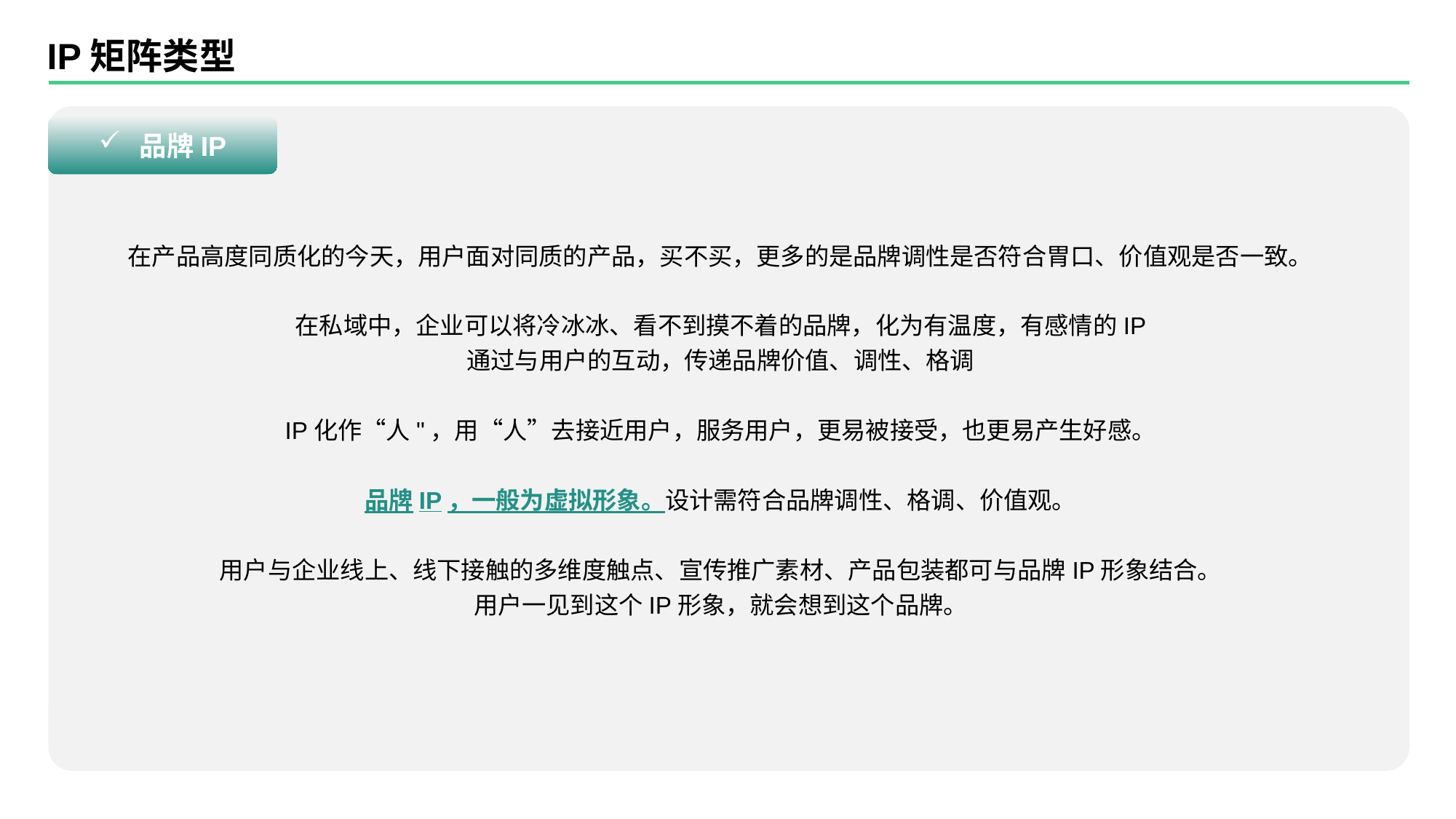

IP矩阵类型

品牌IP
在产品高度同质化的今天，用户面对同质的产品，买不买，更多的是品牌调性是否符合胃口、价值观是否一致。

在私域中，企业可以将冷冰冰、看不到摸不着的品牌，化为有温度，有感情的IP
通过与用户的互动，传递品牌价值、调性、格调

IP化作“人"，用“人”去接近用户，服务用户，更易被接受，也更易产生好感。

品牌IP，一般为虚拟形象。设计需符合品牌调性、格调、价值观。

用户与企业线上、线下接触的多维度触点、宣传推广素材、产品包装都可与品牌IP形象结合。
用户一见到这个IP形象，就会想到这个品牌。